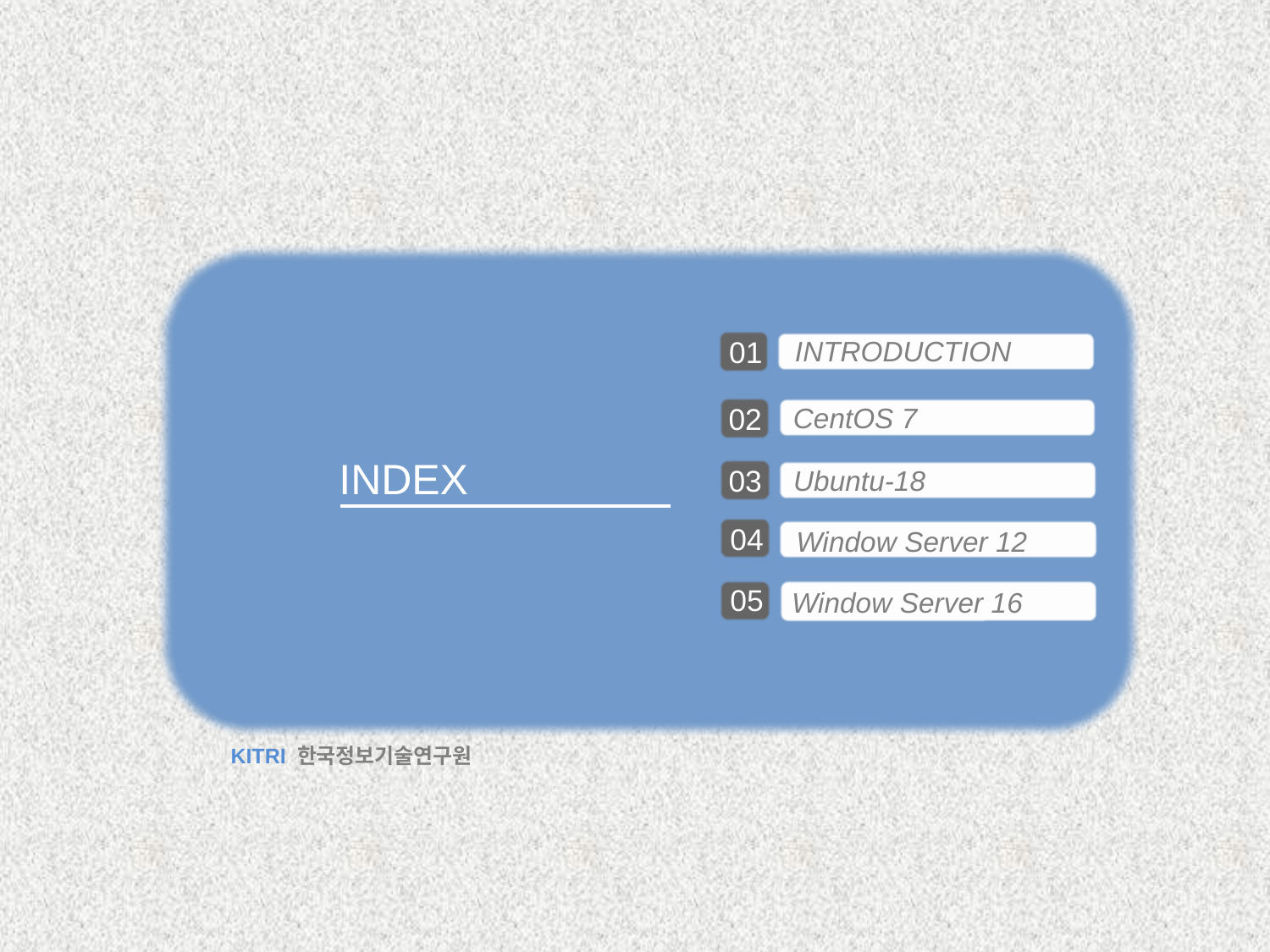

01

INTRODUCTION

02

CentOS 7
INDEX

03

Ubuntu-18

04

Window Server 12
05
05
Window Server 16

KITRI 한국정보기술연구원